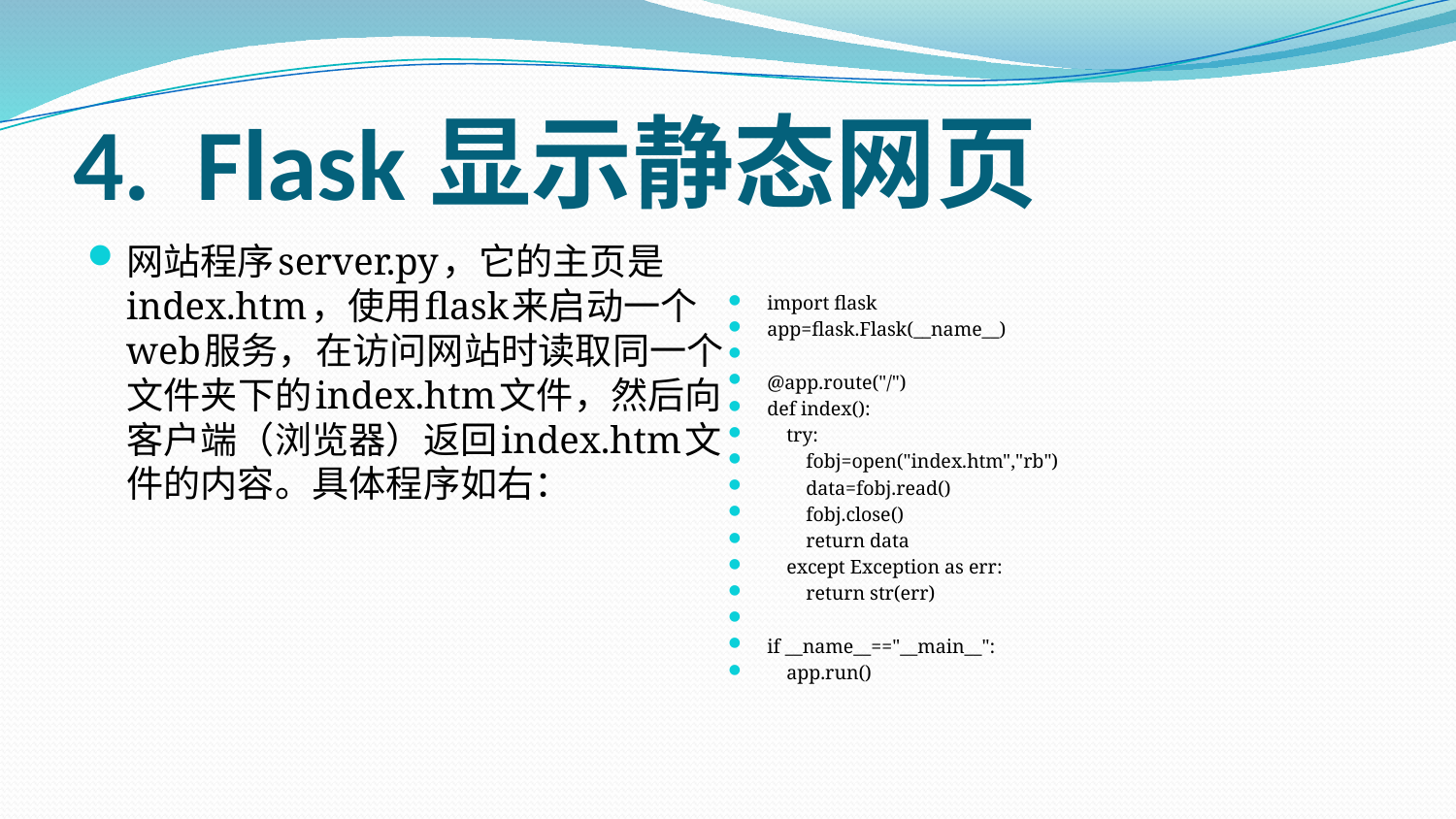

# 4.  Flask显示静态网页
网站程序server.py，它的主页是index.htm，使用flask来启动一个web服务，在访问网站时读取同一个文件夹下的index.htm文件，然后向客户端（浏览器）返回index.htm文件的内容。具体程序如右：

import flask
app=flask.Flask(__name__)

@app.route("/")
def index():
    try:
        fobj=open("index.htm","rb")
        data=fobj.read()
        fobj.close()
        return data
    except Exception as err:
        return str(err)

if __name__=="__main__":
    app.run()